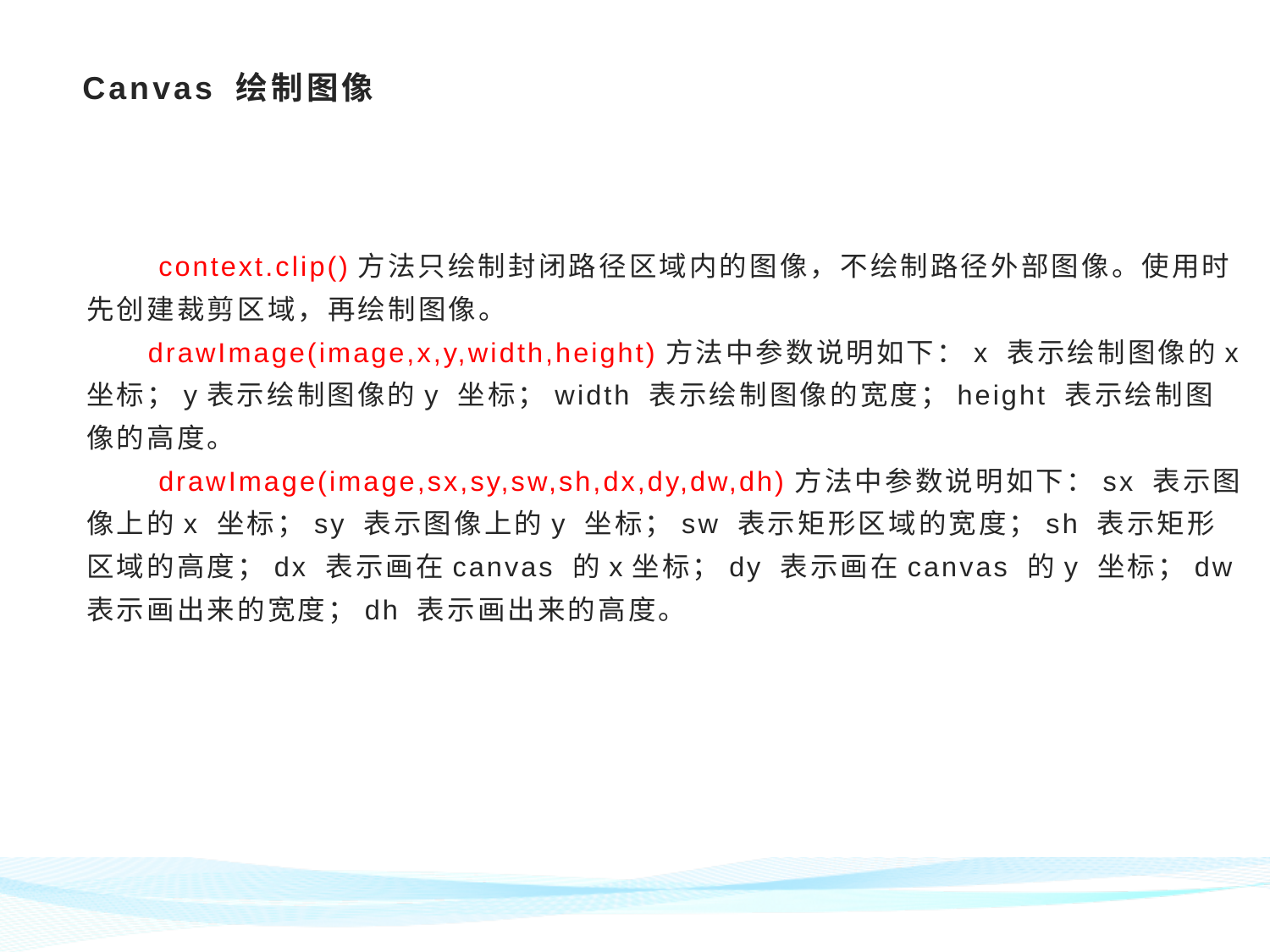

# Canvas 绘制图像
       context.clip()方法只绘制封闭路径区域内的图像，不绘制路径外部图像。使用时先创建裁剪区域，再绘制图像。
      drawImage(image,x,y,width,height)方法中参数说明如下：x 表示绘制图像的x 坐标；y表示绘制图像的y 坐标；width 表示绘制图像的宽度；height 表示绘制图像的高度。
       drawImage(image,sx,sy,sw,sh,dx,dy,dw,dh)方法中参数说明如下：sx 表示图像上的x 坐标；sy 表示图像上的y 坐标；sw 表示矩形区域的宽度；sh 表示矩形区域的高度；dx 表示画在canvas 的x坐标；dy 表示画在canvas 的y 坐标；dw 表示画出来的宽度；dh 表示画出来的高度。